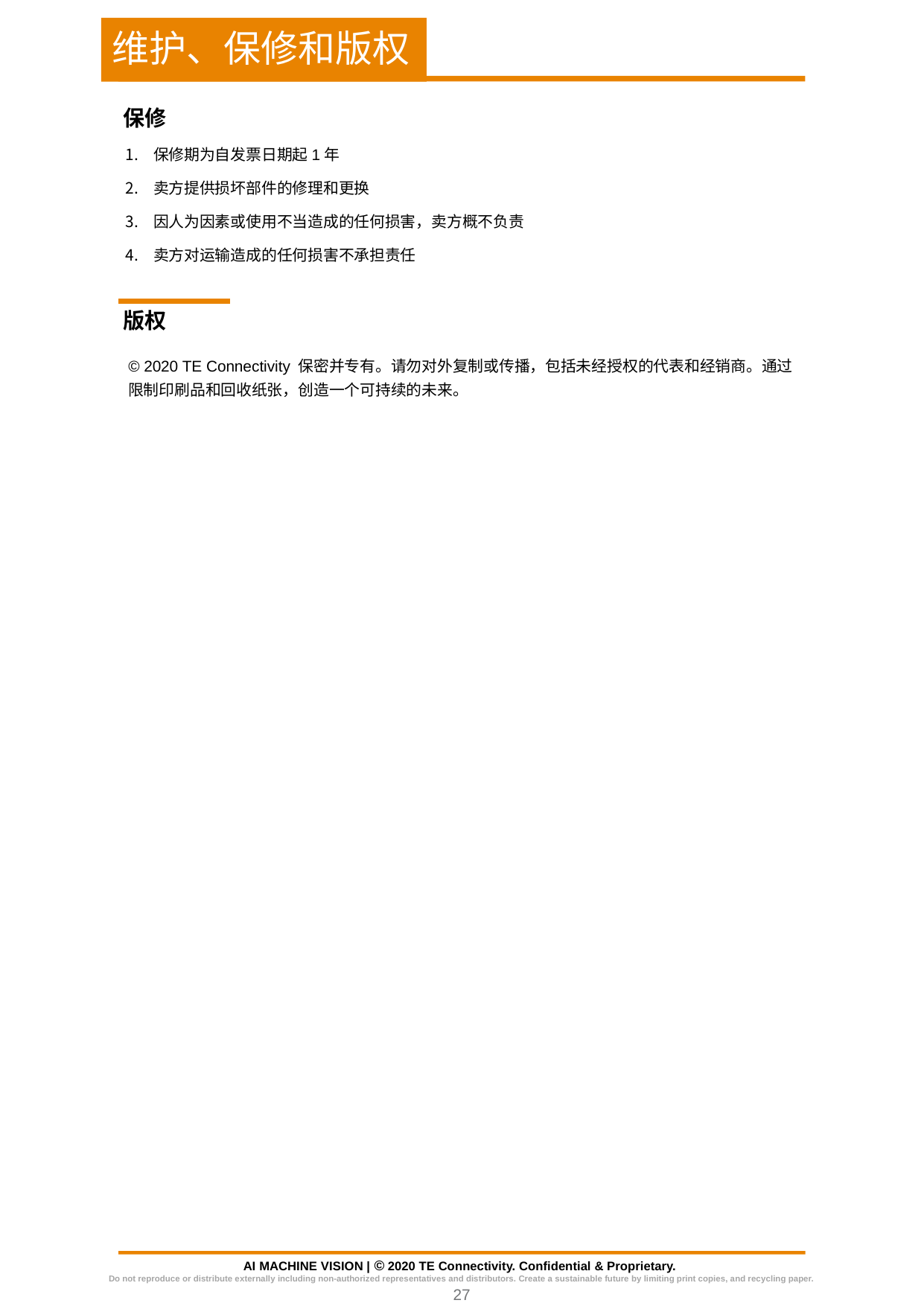

# 维护、保修和版权
保修
保修期为自发票日期起1年
卖方提供损坏部件的修理和更换
因人为因素或使用不当造成的任何损害，卖方概不负责
卖方对运输造成的任何损害不承担责任
版权
© 2020 TE Connectivity 保密并专有。请勿对外复制或传播，包括未经授权的代表和经销商。通过限制印刷品和回收纸张，创造一个可持续的未来。